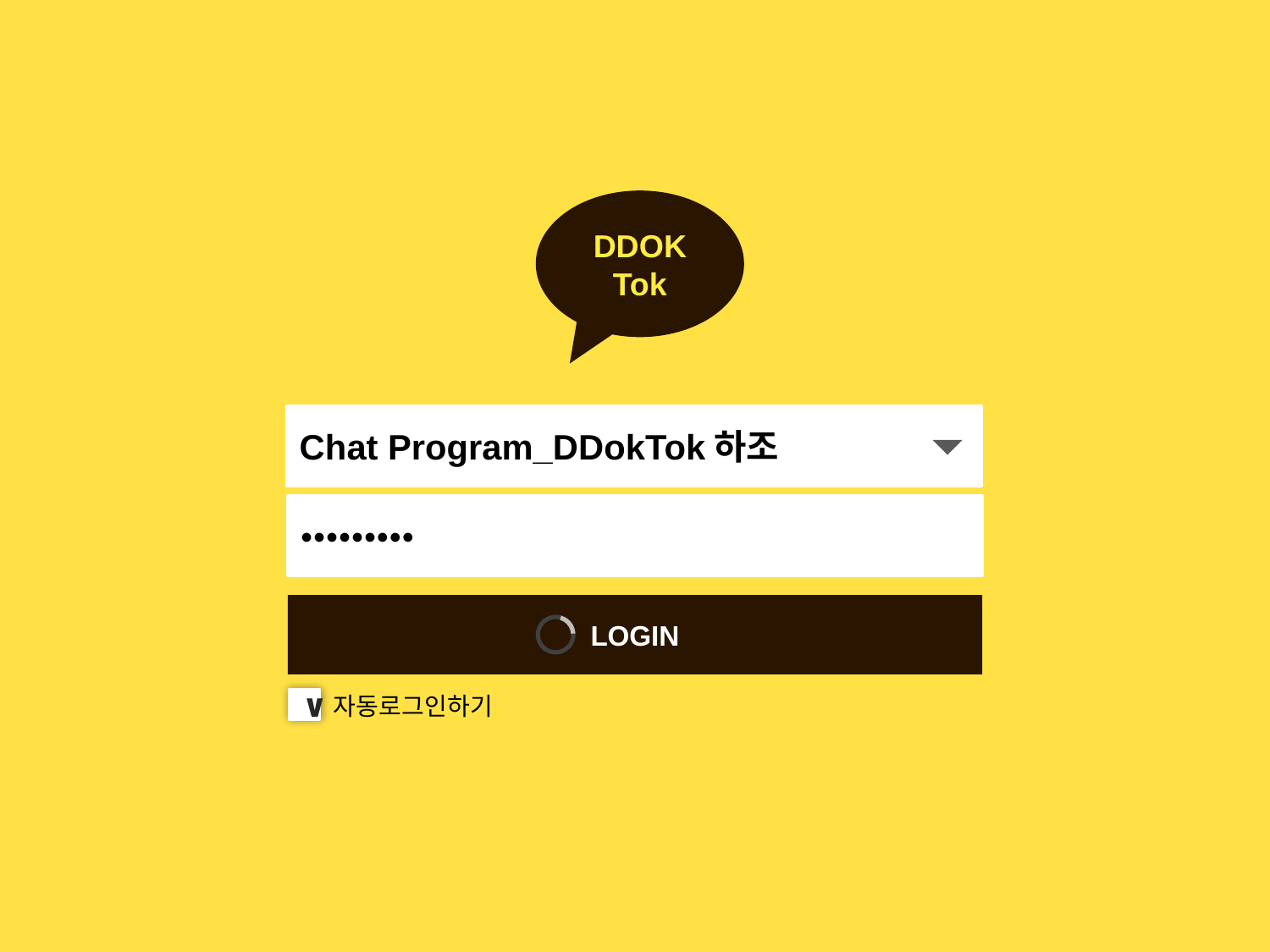

DDOK
Tok
Chat Program_DDokTok하조

●●●●●●●●●
LOGIN

자동로그인하기
∨